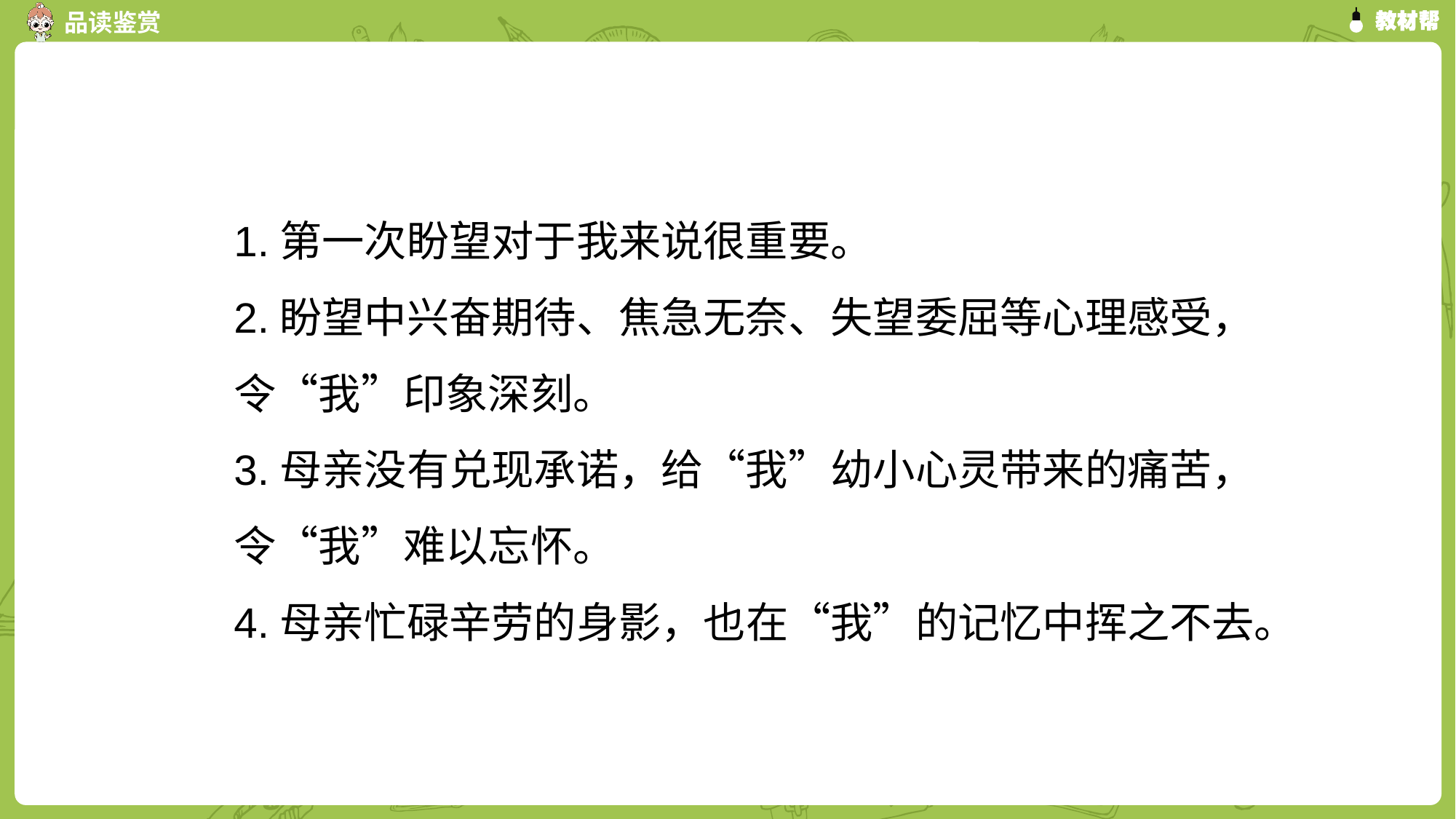

1.第一次盼望对于我来说很重要。
2.盼望中兴奋期待、焦急无奈、失望委屈等心理感受，令“我”印象深刻。
3.母亲没有兑现承诺，给“我”幼小心灵带来的痛苦，令“我”难以忘怀。
4.母亲忙碌辛劳的身影，也在“我”的记忆中挥之不去。